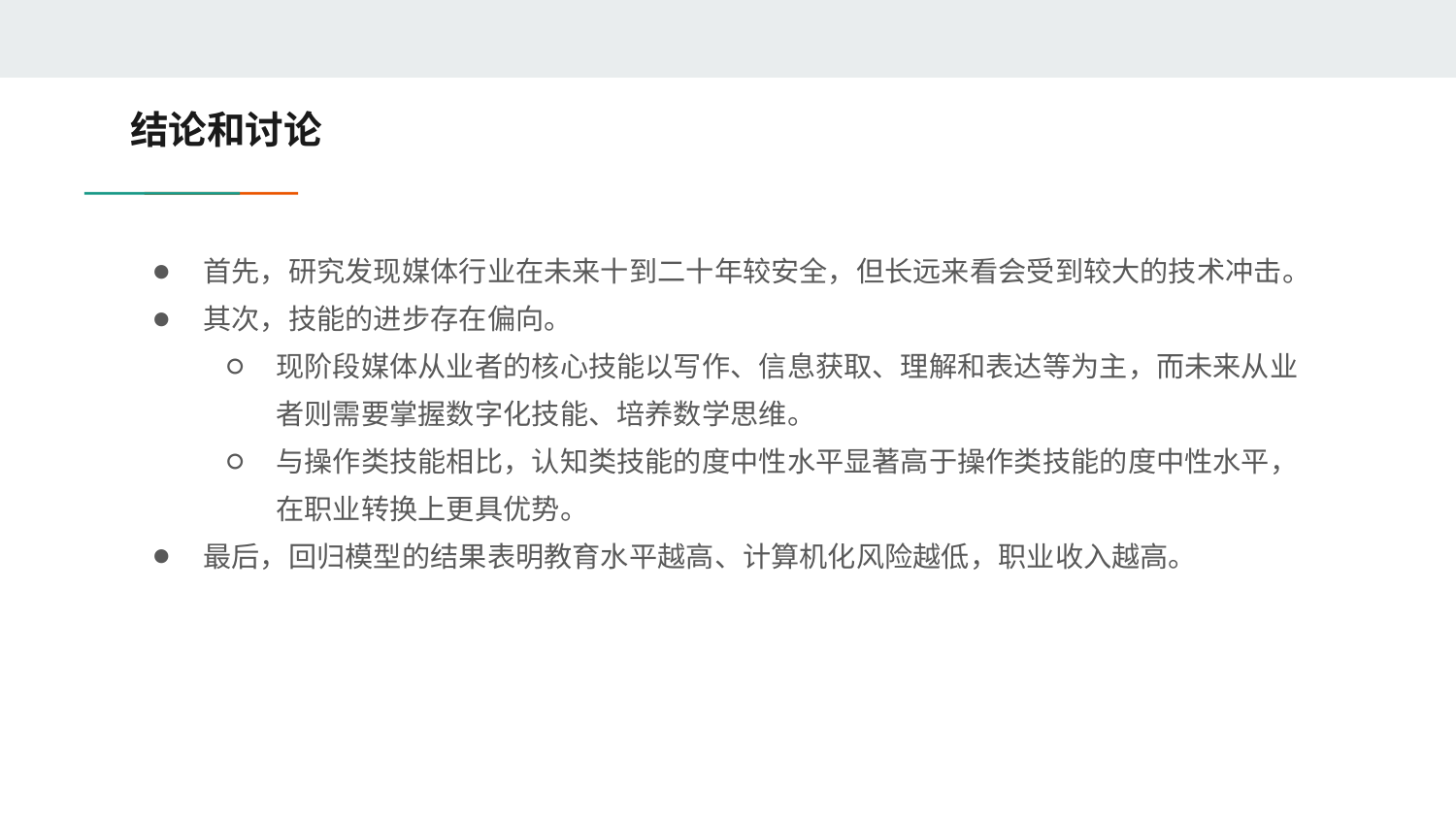

# 结论和讨论
首先，研究发现媒体行业在未来十到二十年较安全，但长远来看会受到较大的技术冲击。
其次，技能的进步存在偏向。
现阶段媒体从业者的核心技能以写作、信息获取、理解和表达等为主，而未来从业者则需要掌握数字化技能、培养数学思维。
与操作类技能相比，认知类技能的度中性水平显著高于操作类技能的度中性水平，在职业转换上更具优势。
最后，回归模型的结果表明教育水平越高、计算机化风险越低，职业收入越高。